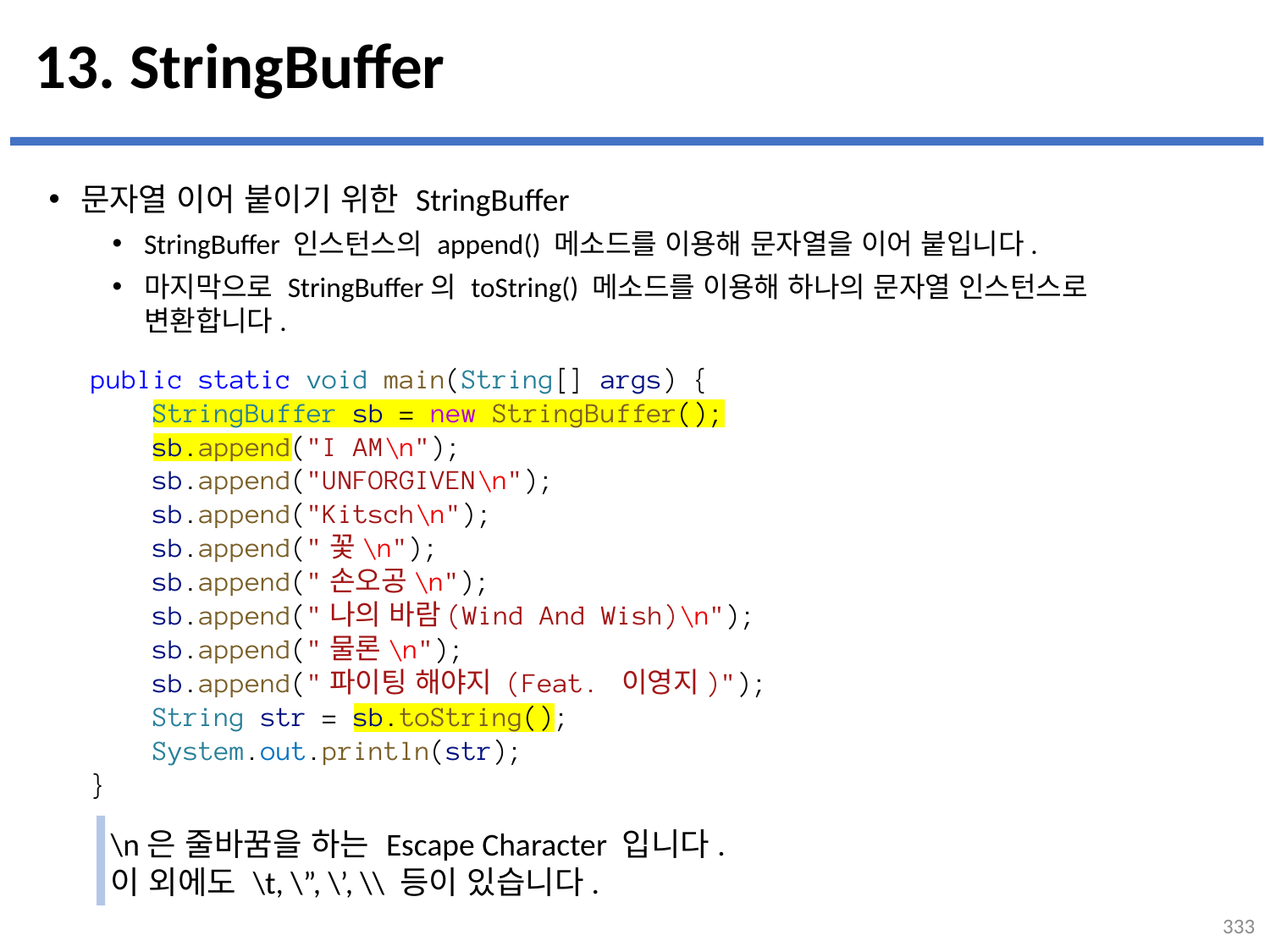

# 13. StringBuffer
문자열 이어 붙이기 위한 StringBuffer
StringBuffer 인스턴스의 append() 메소드를 이용해 문자열을 이어 붙입니다.
마지막으로 StringBuffer의 toString() 메소드를 이용해 하나의 문자열 인스턴스로 변환합니다.
...

설명
public static void main(String[] args) {
    StringBuffer sb = new StringBuffer();
    sb.append("I AM\n");
    sb.append("UNFORGIVEN\n");
    sb.append("Kitsch\n");
    sb.append("꽃\n");
    sb.append("손오공\n");
    sb.append("나의 바람(Wind And Wish)\n");
    sb.append("물론\n");
    sb.append("파이팅 해야지 (Feat. 이영지)");
    String str = sb.toString();
    System.out.println(str);
}

\n은 줄바꿈을 하는 Escape Character 입니다.
이 외에도 \t, \”, \’, \\ 등이 있습니다.
333